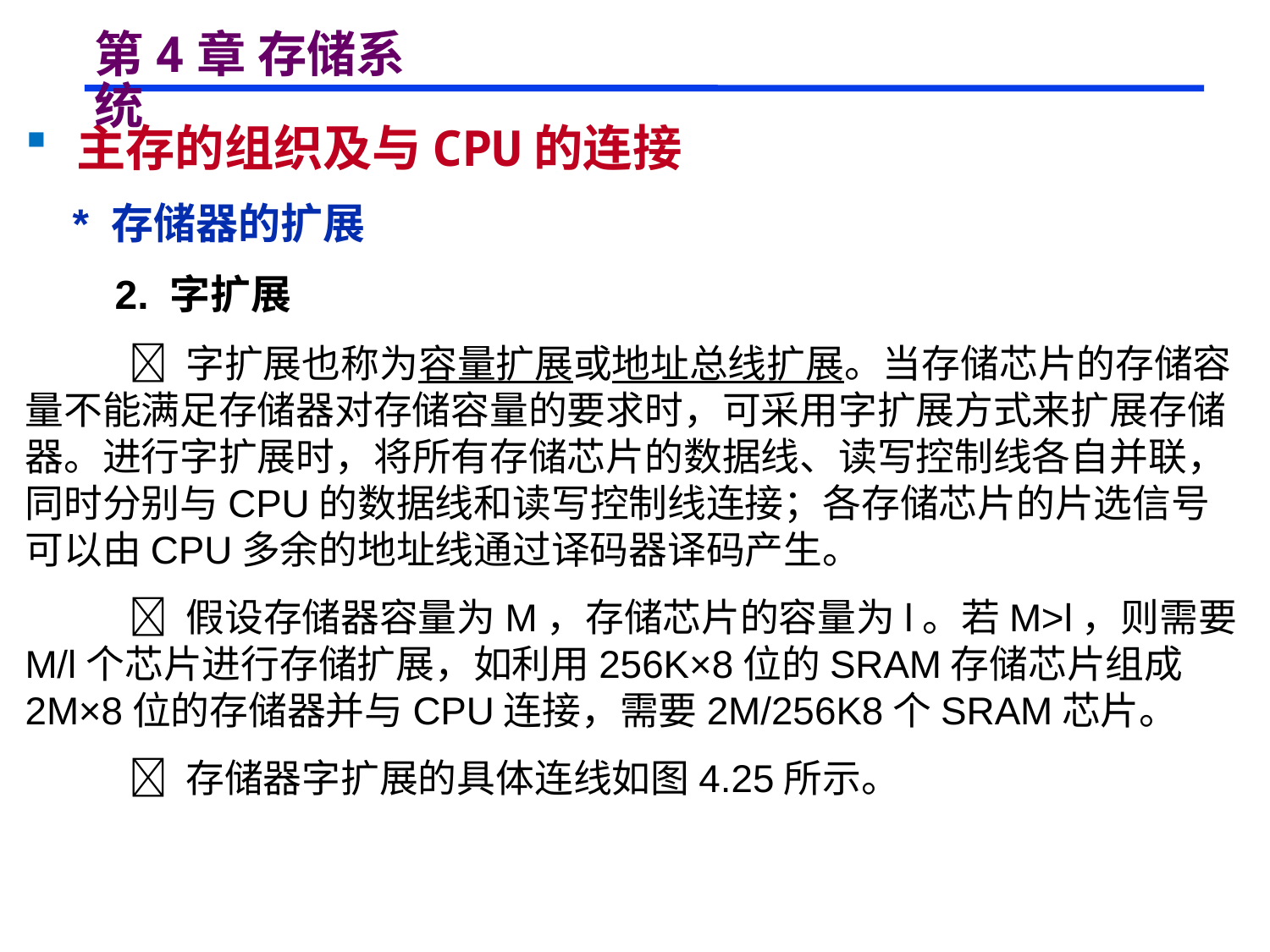

# 第4章 存储系统
 主存的组织及与CPU的连接
    * 存储器的扩展
        2. 字扩展
            • 字扩展也称为容量扩展或地址总线扩展。当存储芯片的存储容量不能满足存储器对存储容量的要求时，可采用字扩展方式来扩展存储器。进行字扩展时，将所有存储芯片的数据线、读写控制线各自并联，同时分别与CPU的数据线和读写控制线连接；各存储芯片的片选信号可以由CPU多余的地址线通过译码器译码产生。
            • 假设存储器容量为M，存储芯片的容量为l。若M>l，则需要M/l个芯片进行存储扩展，如利用256K×8位的SRAM存储芯片组成2M×8位的存储器并与CPU连接，需要2M/256K8个SRAM芯片。
            • 存储器字扩展的具体连线如图4.25所示。